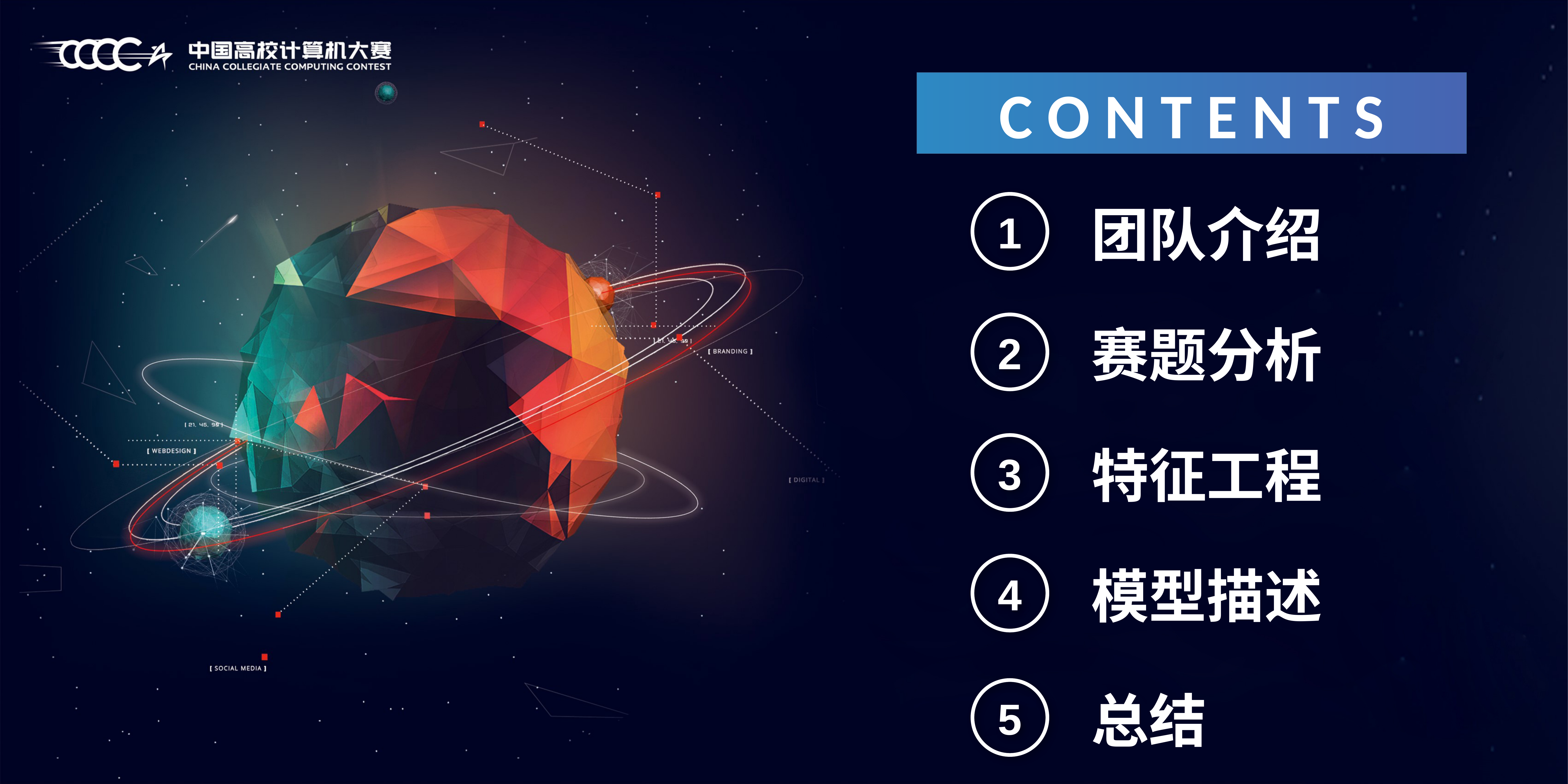

C O N T E N T S
1
团队介绍
2
赛题分析
3
特征工程
4
模型描述
5
总结